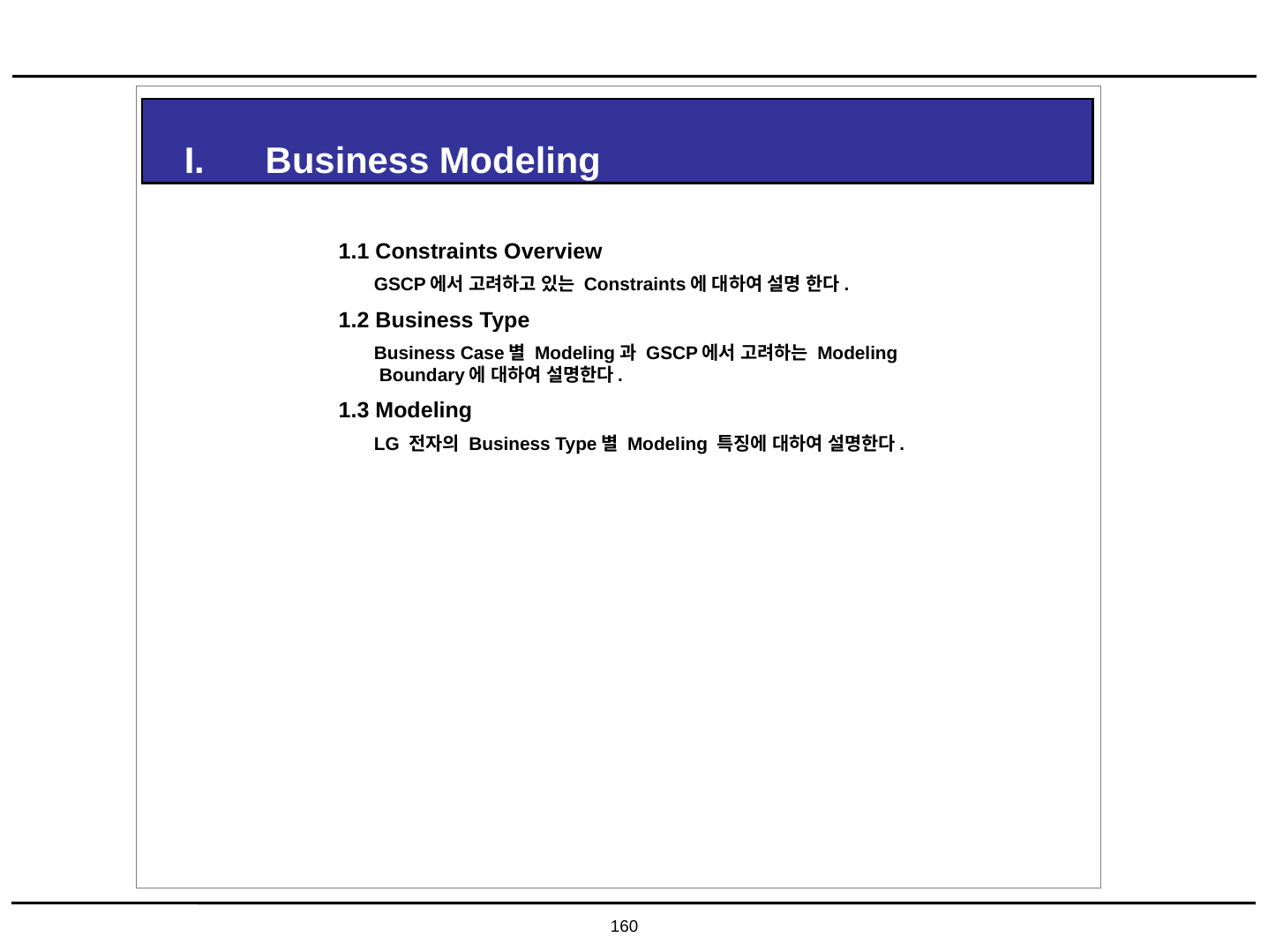

I.      Business Modeling

1.1 Constraints Overview
       GSCP에서 고려하고 있는 Constraints에 대하여 설명 한다.
1.2 Business Type
       Business Case별 Modeling과 GSCP에서 고려하는 Modeling Boundary에 대하여 설명한다.
1.3 Modeling
       LG 전자의 Business Type별 Modeling 특징에 대하여 설명한다.
160